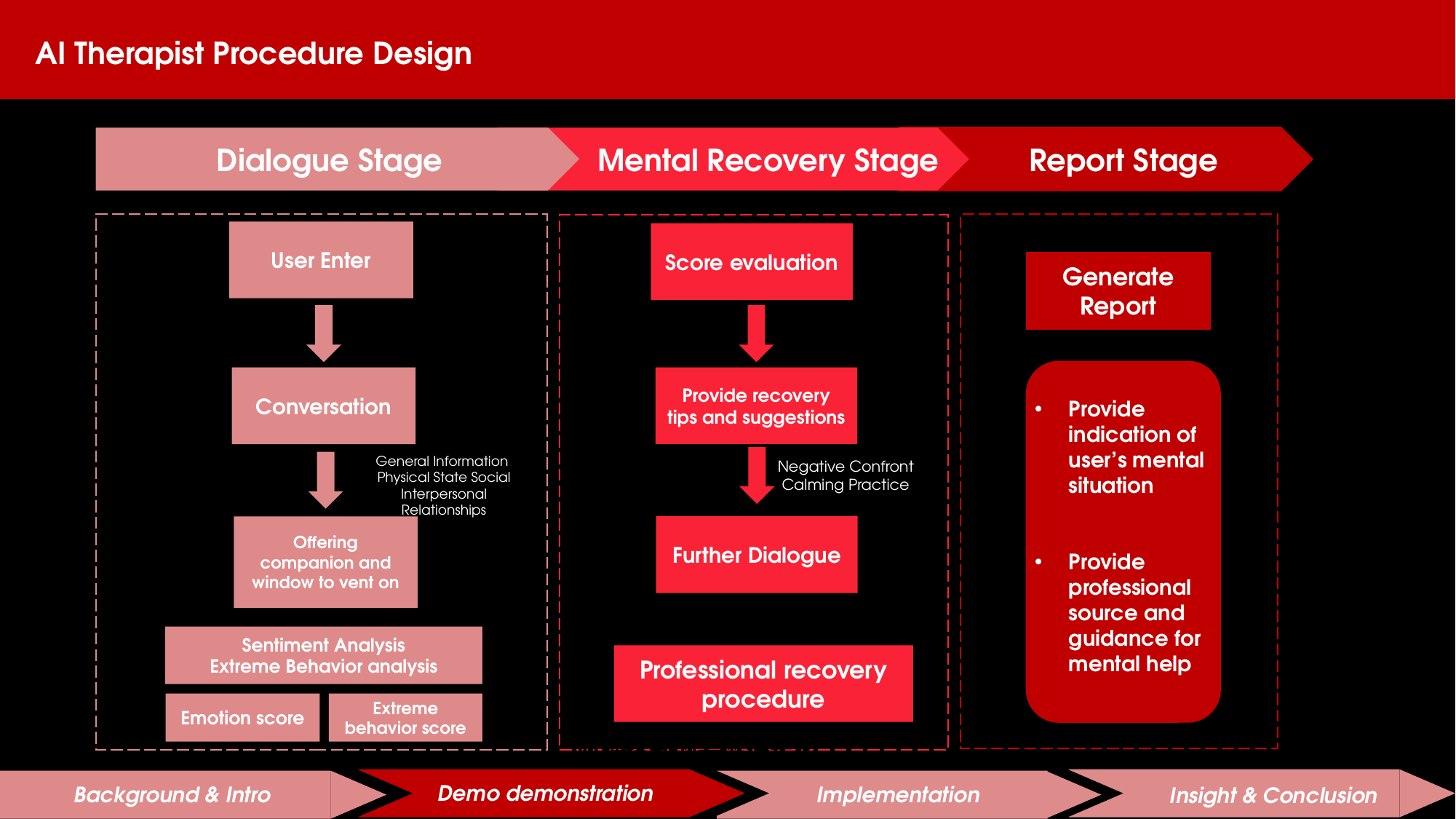

AI Therapist Procedure Design
Dialogue Stage
          Mental Recovery Stage
      Report Stage

User Enter
Score evaluation
Generate Report

会谈法
观察法
心理问题诊断的六大程序
诊疗工具：量表等

Provide recovery tips and suggestions
Conversation
Provide indication of user’s mental situation

Provide professional source and guidance for mental help

General Information
Physical State Social Interpersonal Relationships

Negative Confront
Calming Practice
既往史调查
Further Dialogue
Offering companion and window to vent on
Sentiment Analysis
Extreme Behavior analysis
Professional recovery procedure
Emotion score
Extreme behavior score
心理咨询的一般流程图

Demo demonstration
Background & Intro
Implementation
Insight & Conclusion